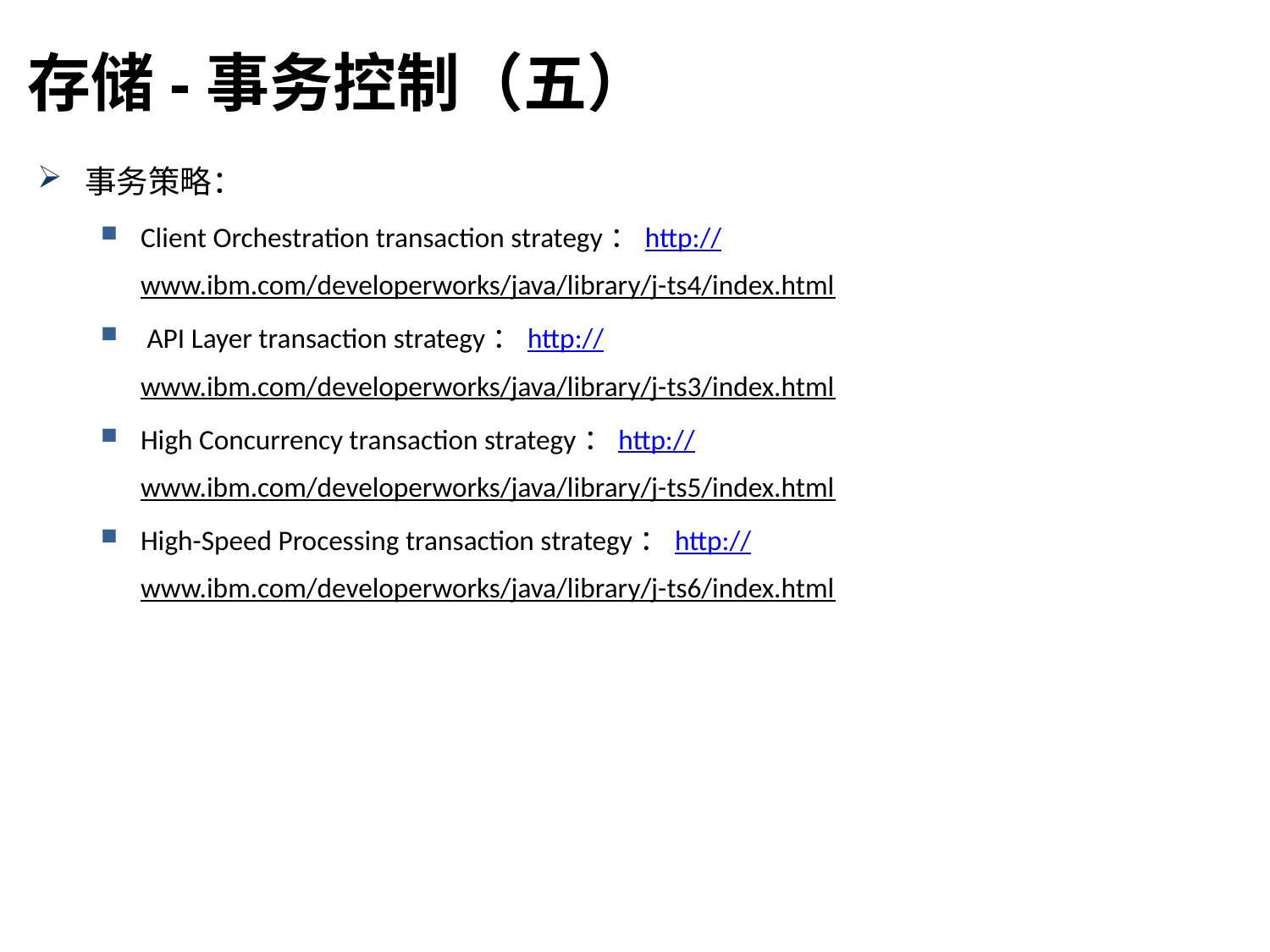

存储-事务控制（五）
事务策略：
Client Orchestration transaction strategy：http://www.ibm.com/developerworks/java/library/j-ts4/index.html
 API Layer transaction strategy：http://www.ibm.com/developerworks/java/library/j-ts3/index.html
High Concurrency transaction strategy：http://www.ibm.com/developerworks/java/library/j-ts5/index.html
High-Speed Processing transaction strategy：http://www.ibm.com/developerworks/java/library/j-ts6/index.html